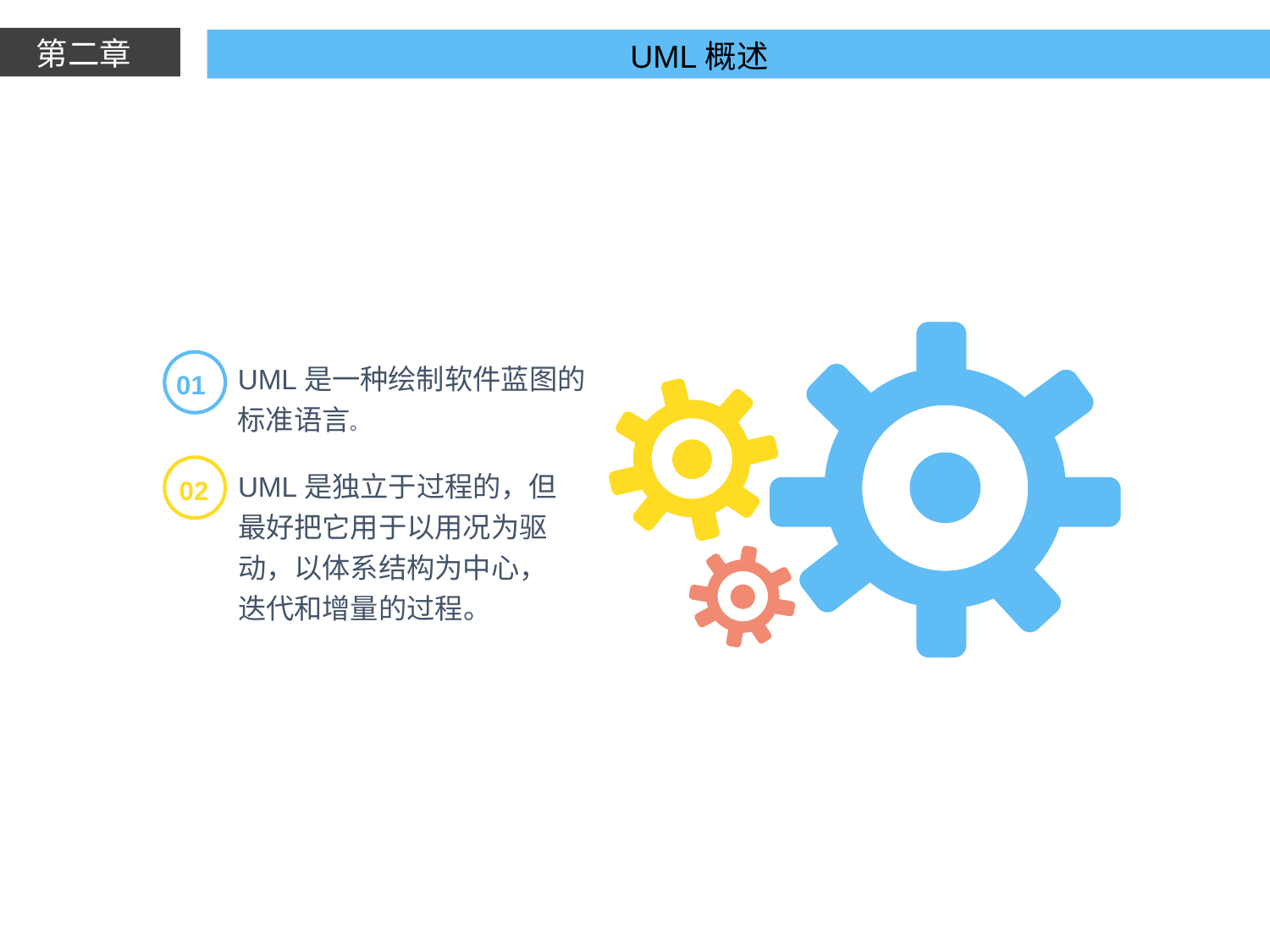

第二章

UML概述

UML是一种绘制软件蓝图的标准语言。
01

UML是独立于过程的，但最好把它用于以用况为驱动，以体系结构为中心，迭代和增量的过程。
02